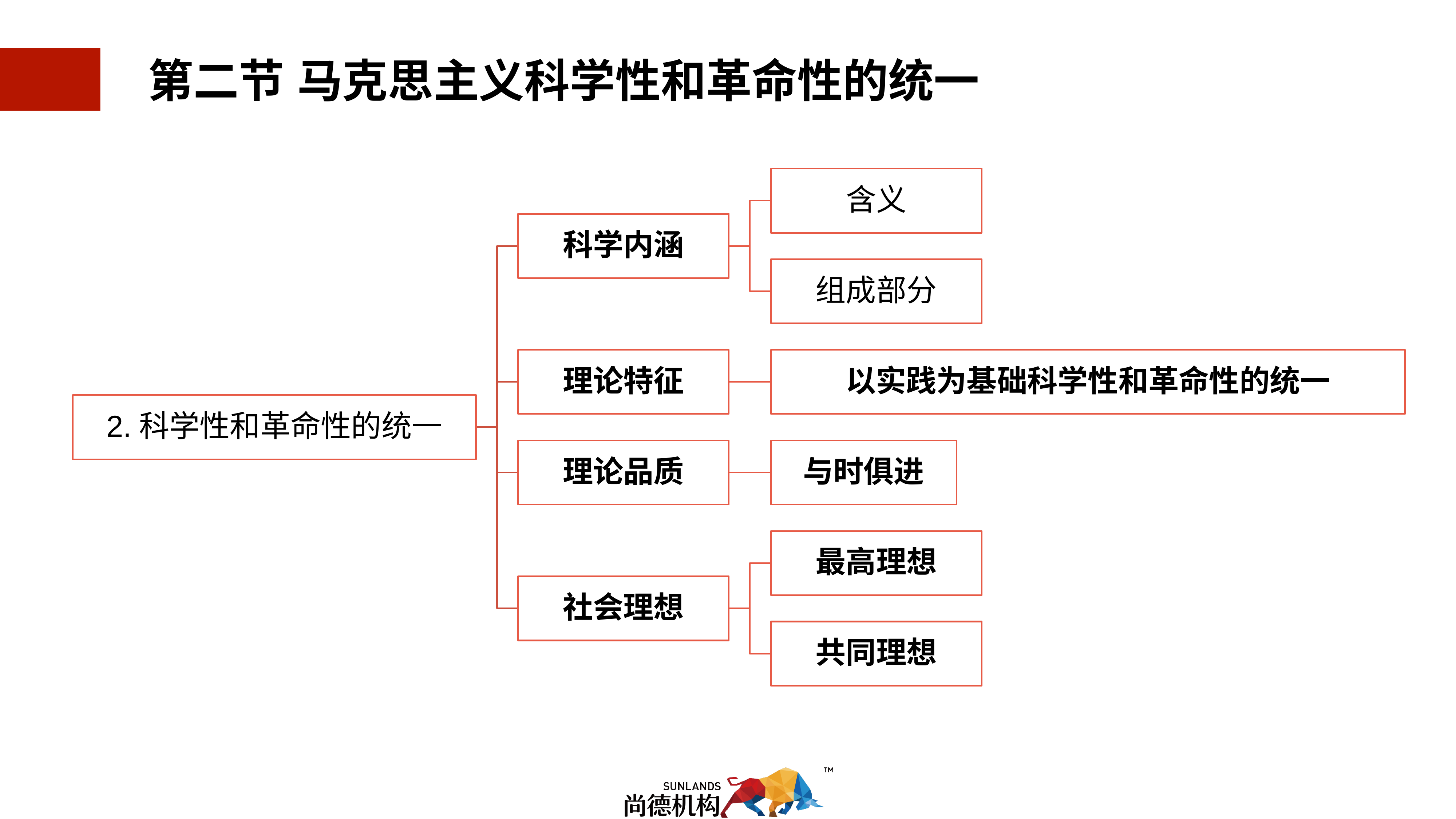

第二节 马克思主义科学性和革命性的统一
2.科学性和革命性的统一
科学内涵
含义
组成部分
理论特征
以实践为基础科学性和革命性的统一
理论品质
与时俱进
社会理想
最高理想
共同理想